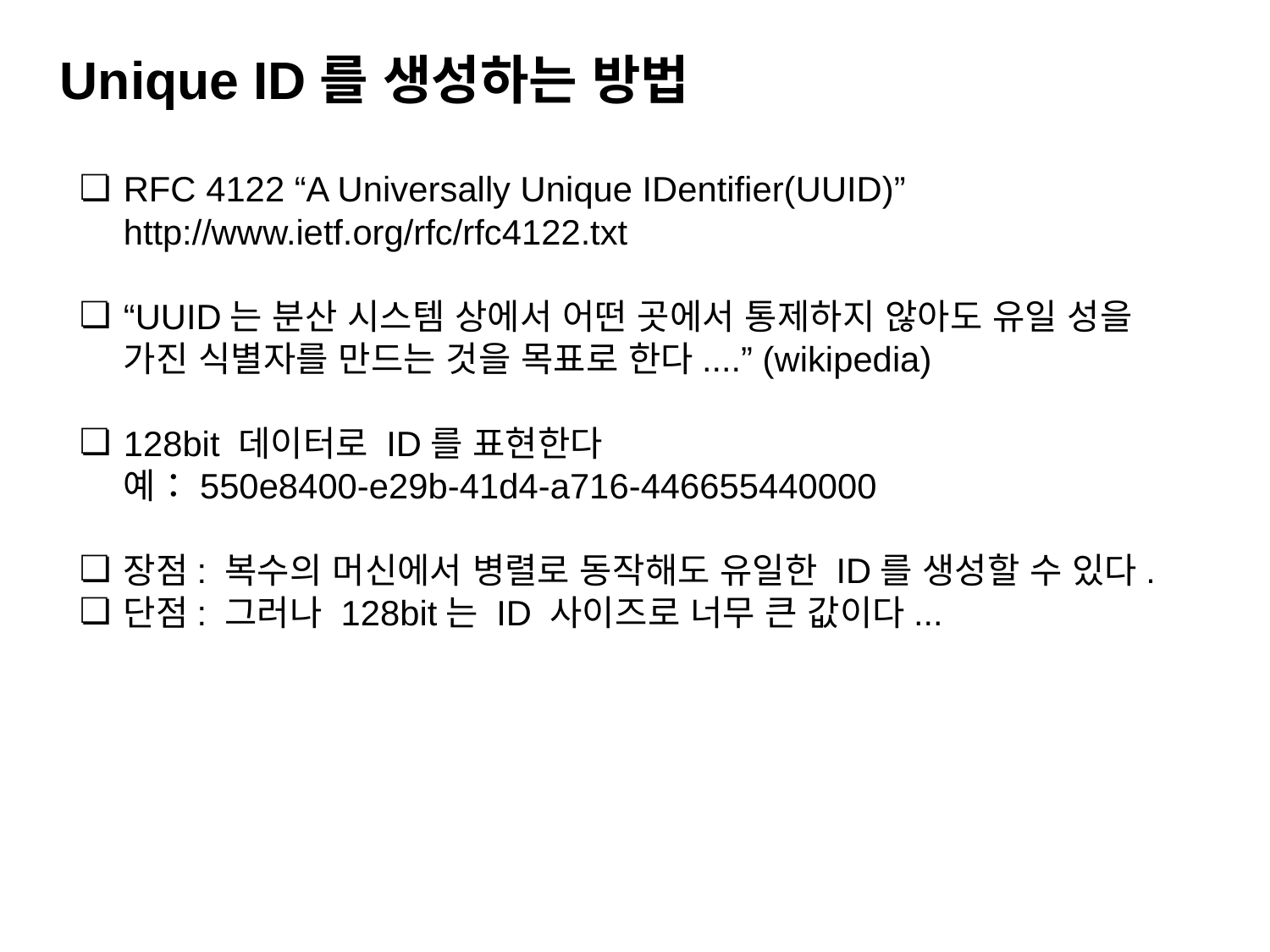

Unique ID를 생성하는 방법
RFC 4122 “A Universally Unique IDentiﬁer(UUID)”
http://www.ietf.org/rfc/rfc4122.txt
“UUID는 분산 시스템 상에서 어떤 곳에서 통제하지 않아도 유일 성을 가진 식별자를 만드는 것을 목표로 한다....” (wikipedia)
128bit 데이터로 ID를 표현한다
예：550e8400-e29b-41d4-a716-446655440000
장점: 복수의 머신에서 병렬로 동작해도 유일한 ID를 생성할 수 있다.
단점: 그러나 128bit는 ID 사이즈로 너무 큰 값이다...